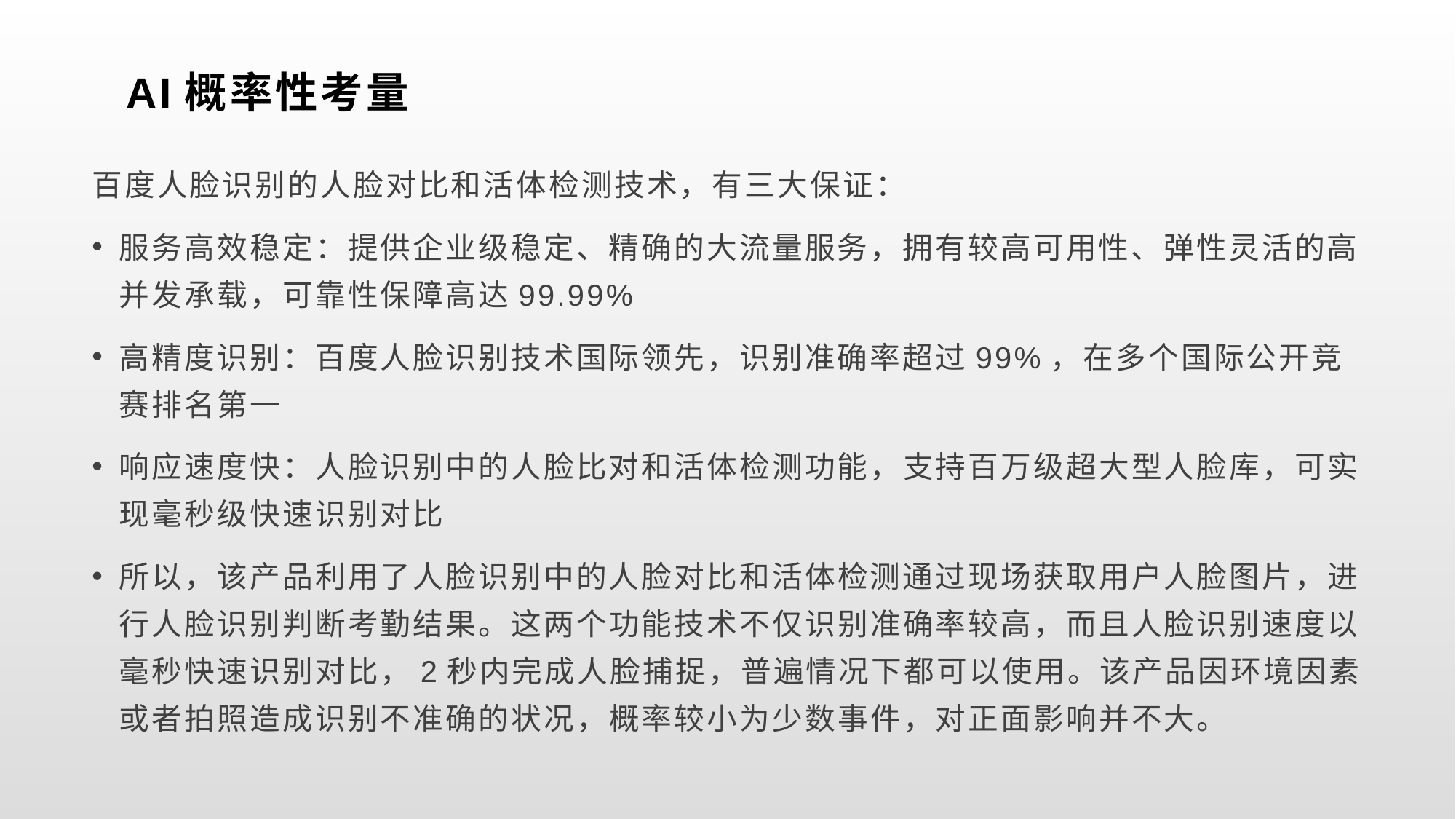

# AI概率性考量
百度人脸识别的人脸对比和活体检测技术，有三大保证：
服务高效稳定：提供企业级稳定、精确的大流量服务，拥有较高可用性、弹性灵活的高并发承载，可靠性保障高达99.99%
高精度识别：百度人脸识别技术国际领先，识别准确率超过99%，在多个国际公开竞赛排名第一
响应速度快：人脸识别中的人脸比对和活体检测功能，支持百万级超大型人脸库，可实现毫秒级快速识别对比
所以，该产品利用了人脸识别中的人脸对比和活体检测通过现场获取用户人脸图片，进行人脸识别判断考勤结果。这两个功能技术不仅识别准确率较高，而且人脸识别速度以毫秒快速识别对比，2秒内完成人脸捕捉，普遍情况下都可以使用。该产品因环境因素或者拍照造成识别不准确的状况，概率较小为少数事件，对正面影响并不大。